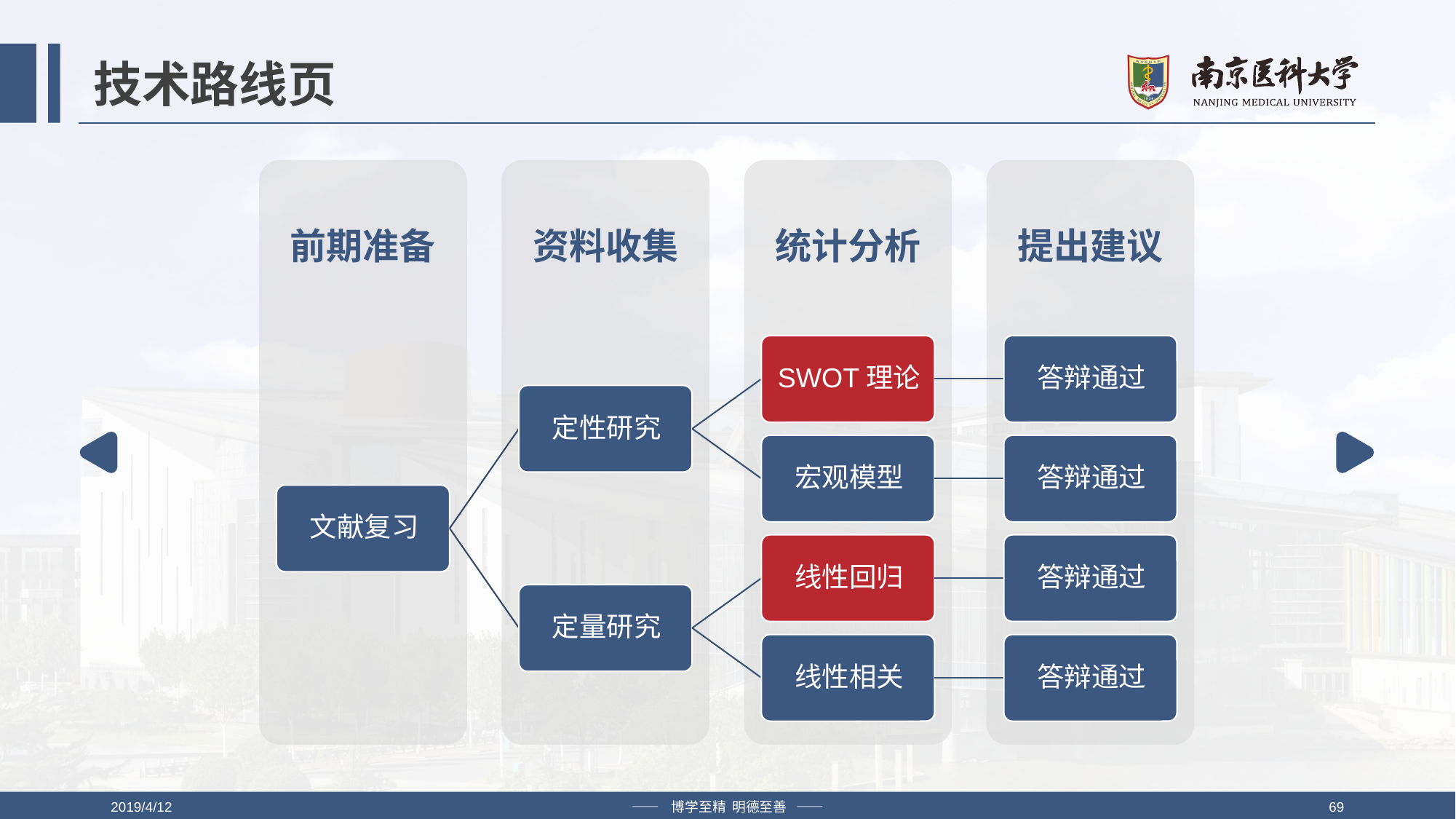

# 技术路线页
提出建议
统计分析
资料收集
前期准备
文献复习

定性研究

SWOT理论

答辩通过

宏观模型

答辩通过

定量研究

线性回归

答辩通过

线性相关

答辩通过

2019/4/12
——   博学至精  明德至善   ——
69